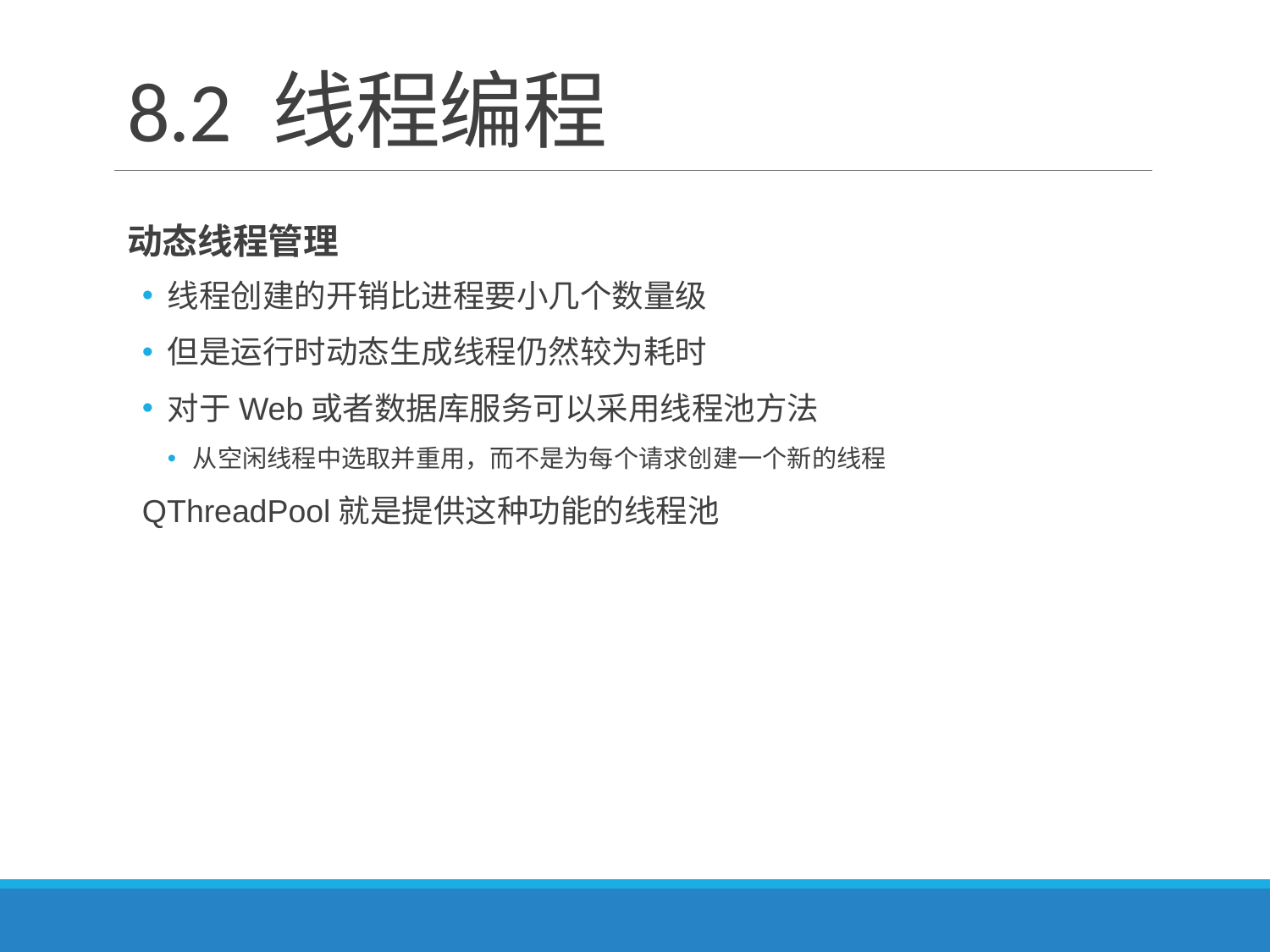

# 8.2 线程编程
动态线程管理
线程创建的开销比进程要小几个数量级
但是运行时动态生成线程仍然较为耗时
对于Web或者数据库服务可以采用线程池方法
从空闲线程中选取并重用，而不是为每个请求创建一个新的线程
QThreadPool就是提供这种功能的线程池
39